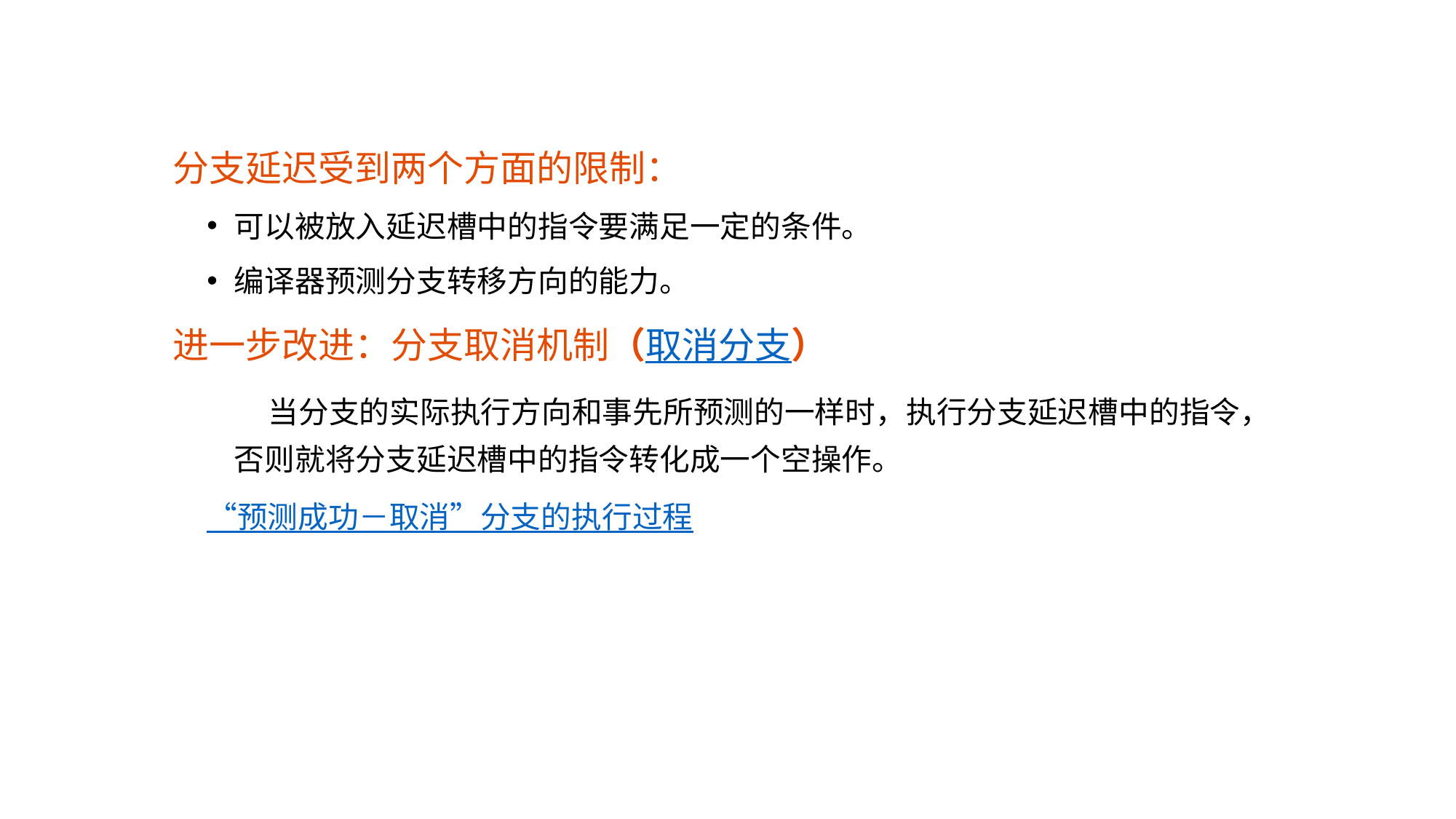

分支延迟受到两个方面的限制：
可以被放入延迟槽中的指令要满足一定的条件。
编译器预测分支转移方向的能力。
进一步改进：分支取消机制（取消分支）
        当分支的实际执行方向和事先所预测的一样时，执行分支延迟槽中的指令，否则就将分支延迟槽中的指令转化成一个空操作。
“预测成功－取消”分支的执行过程